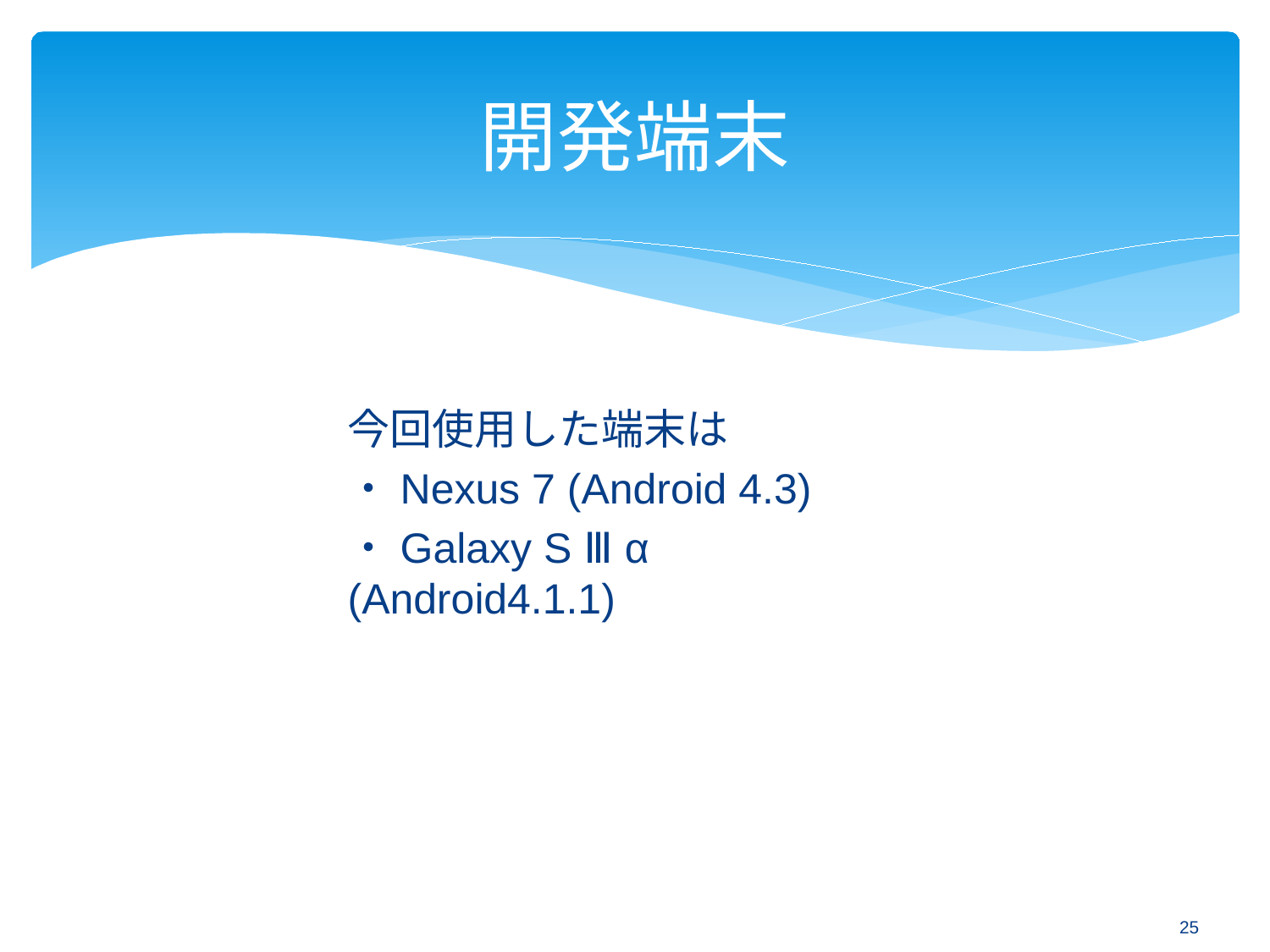

# 開発端末
今回使用した端末は
・Nexus 7 (Android 4.3)
・Galaxy S Ⅲ α (Android4.1.1)
25